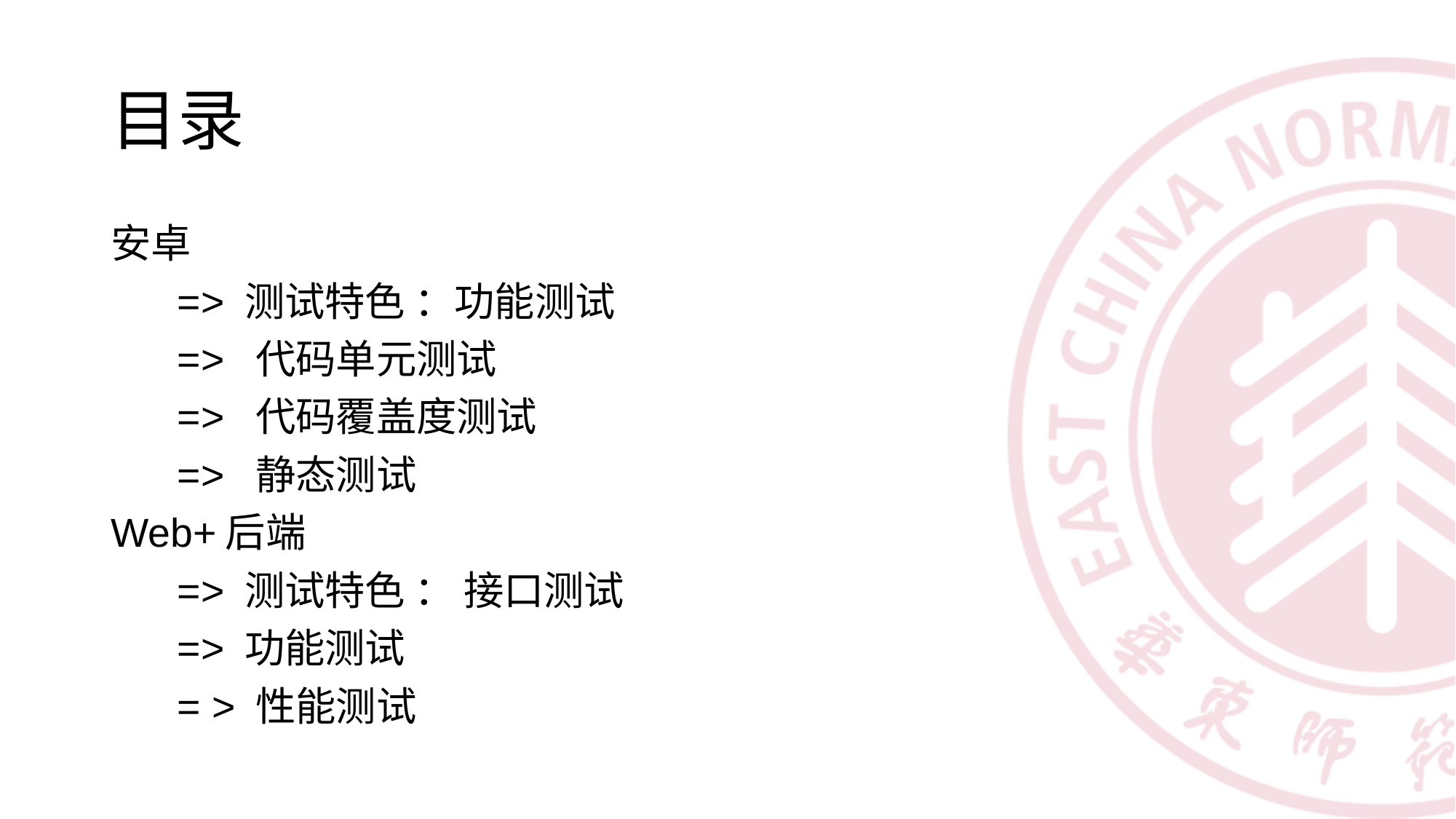

# 目录
安卓
      => 测试特色 ：功能测试
      =>  代码单元测试
      =>  代码覆盖度测试
      =>  静态测试
Web+后端
      => 测试特色 ： 接口测试
      => 功能测试
      = > 性能测试